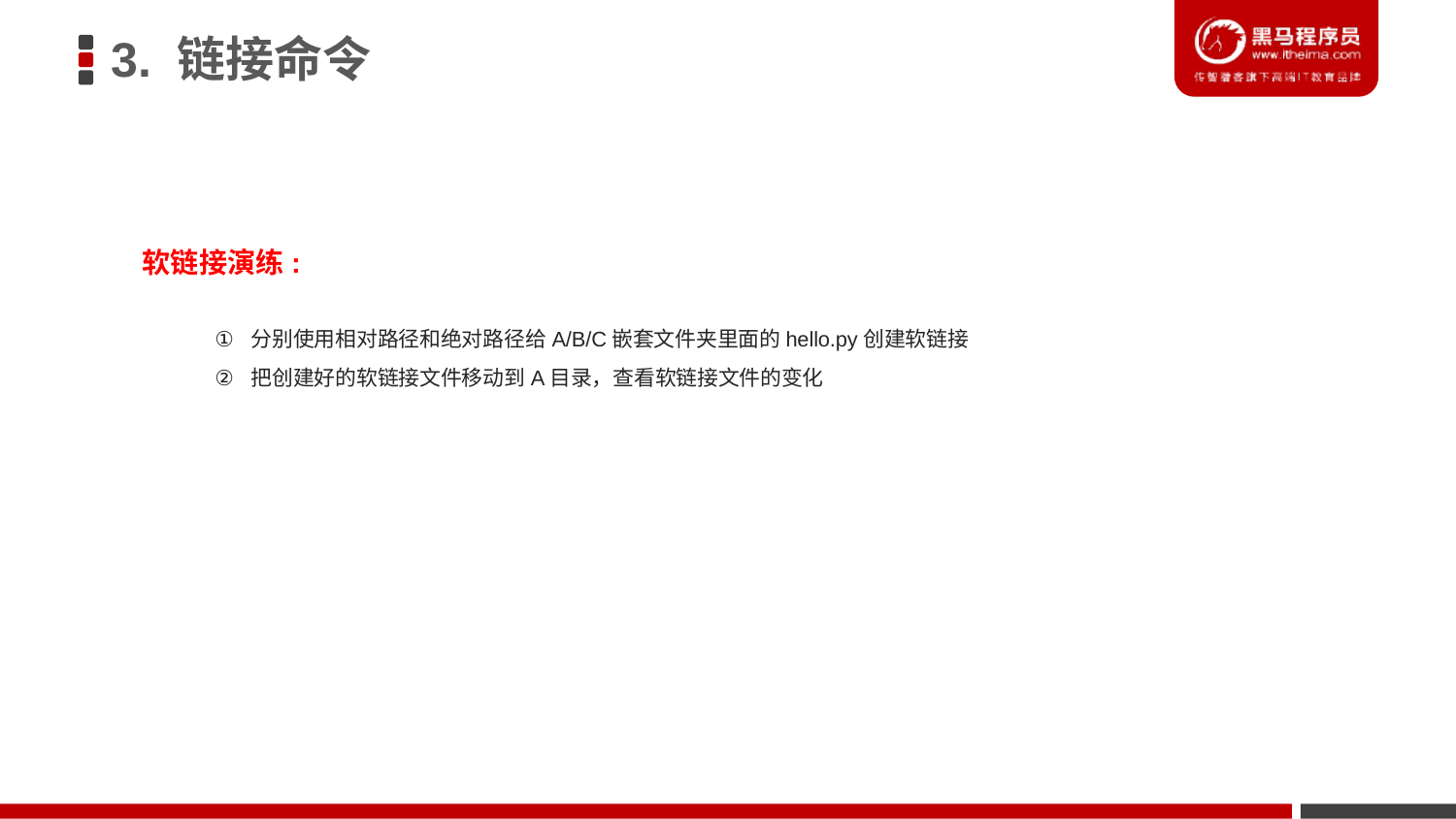

3. 链接命令
软链接演练:
分别使用相对路径和绝对路径给A/B/C嵌套文件夹里面的hello.py创建软链接
把创建好的软链接文件移动到A目录，查看软链接文件的变化